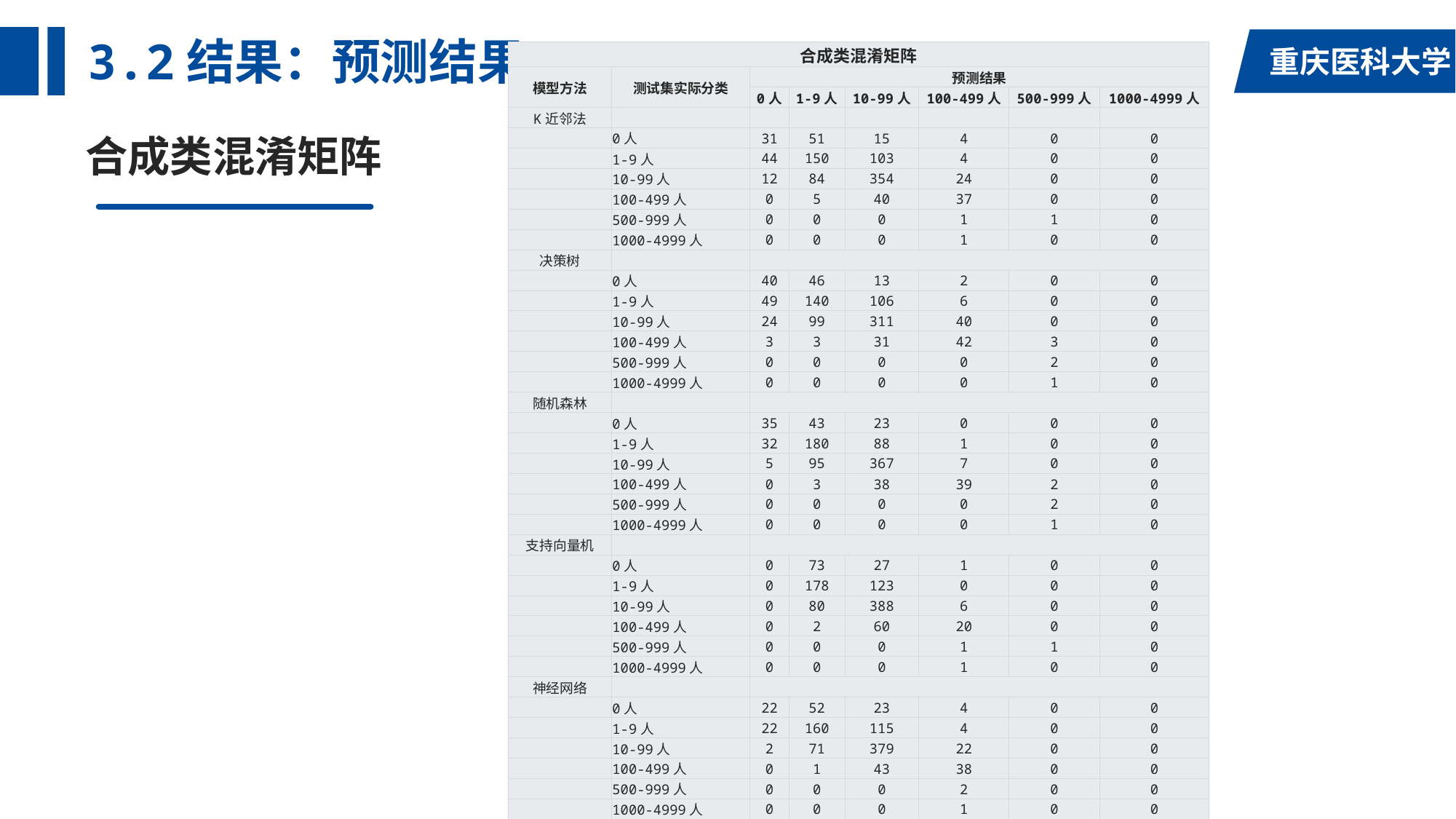

# 3.2结果：预测结果
| 合成类混淆矩阵 |  |  |  |  |  |  |  |
| --- | --- | --- | --- | --- | --- | --- | --- |
| 模型方法 | 测试集实际分类 | 预测结果 |  |  |  |  |  |
|  |  | 0人 | 1-9人 | 10-99人 | 100-499人 | 500-999人 | 1000-4999人 |
| K近邻法 |  |  |  |  |  |  |  |
|  | 0人 | 31 | 51 | 15 | 4 | 0 | 0 |
|  | 1-9人 | 44 | 150 | 103 | 4 | 0 | 0 |
|  | 10-99人 | 12 | 84 | 354 | 24 | 0 | 0 |
|  | 100-499人 | 0 | 5 | 40 | 37 | 0 | 0 |
|  | 500-999人 | 0 | 0 | 0 | 1 | 1 | 0 |
|  | 1000-4999人 | 0 | 0 | 0 | 1 | 0 | 0 |
| 决策树 |  |  |  |  |  |  |  |
|  | 0人 | 40 | 46 | 13 | 2 | 0 | 0 |
|  | 1-9人 | 49 | 140 | 106 | 6 | 0 | 0 |
|  | 10-99人 | 24 | 99 | 311 | 40 | 0 | 0 |
|  | 100-499人 | 3 | 3 | 31 | 42 | 3 | 0 |
|  | 500-999人 | 0 | 0 | 0 | 0 | 2 | 0 |
|  | 1000-4999人 | 0 | 0 | 0 | 0 | 1 | 0 |
| 随机森林 |  |  |  |  |  |  |  |
|  | 0人 | 35 | 43 | 23 | 0 | 0 | 0 |
|  | 1-9人 | 32 | 180 | 88 | 1 | 0 | 0 |
|  | 10-99人 | 5 | 95 | 367 | 7 | 0 | 0 |
|  | 100-499人 | 0 | 3 | 38 | 39 | 2 | 0 |
|  | 500-999人 | 0 | 0 | 0 | 0 | 2 | 0 |
|  | 1000-4999人 | 0 | 0 | 0 | 0 | 1 | 0 |
| 支持向量机 |  |  |  |  |  |  |  |
|  | 0人 | 0 | 73 | 27 | 1 | 0 | 0 |
|  | 1-9人 | 0 | 178 | 123 | 0 | 0 | 0 |
|  | 10-99人 | 0 | 80 | 388 | 6 | 0 | 0 |
|  | 100-499人 | 0 | 2 | 60 | 20 | 0 | 0 |
|  | 500-999人 | 0 | 0 | 0 | 1 | 1 | 0 |
|  | 1000-4999人 | 0 | 0 | 0 | 1 | 0 | 0 |
| 神经网络 |  |  |  |  |  |  |  |
|  | 0人 | 22 | 52 | 23 | 4 | 0 | 0 |
|  | 1-9人 | 22 | 160 | 115 | 4 | 0 | 0 |
|  | 10-99人 | 2 | 71 | 379 | 22 | 0 | 0 |
|  | 100-499人 | 0 | 1 | 43 | 38 | 0 | 0 |
|  | 500-999人 | 0 | 0 | 0 | 2 | 0 | 0 |
|  | 1000-4999人 | 0 | 0 | 0 | 1 | 0 | 0 |
| Logistic回归 |  |  |  |  |  |  |  |
|  | 0人 | 0 | 65 | 35 | 1 | 0 | 0 |
|  | 1-9人 | 1 | 173 | 126 | 1 | 0 | 0 |
|  | 10-99人 | 0 | 68 | 398 | 8 | 0 | 0 |
|  | 100-499人 | 0 | 1 | 57 | 24 | 0 | 0 |
|  | 500-999人 | 0 | 0 | 0 | 0 | 2 | 0 |
|  | 1000-4999人 | 0 | 0 | 0 | 1 | 0 | 0 |
合成类混淆矩阵